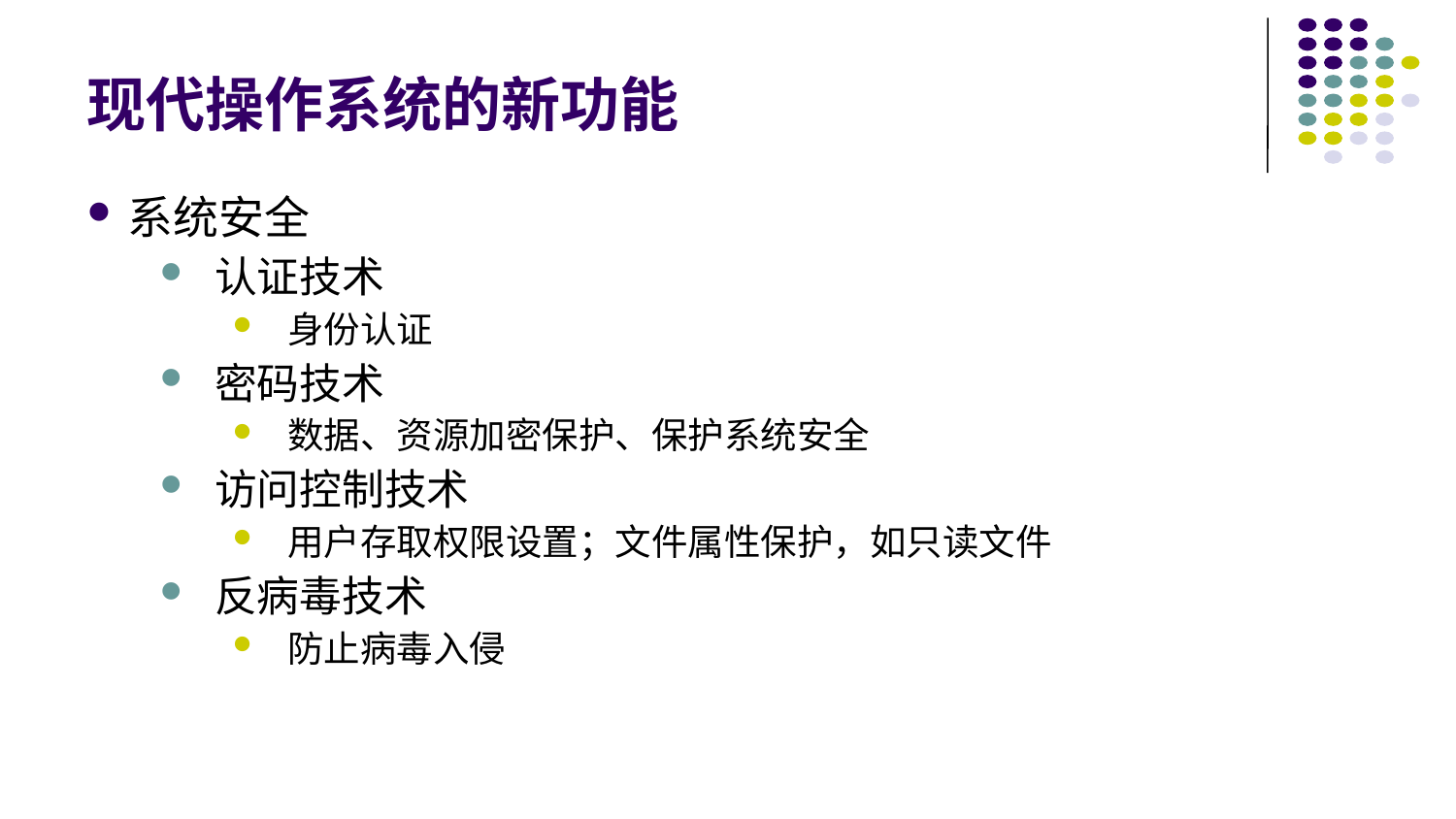

# 现代操作系统的新功能
系统安全
认证技术
身份认证
密码技术
数据、资源加密保护、保护系统安全
访问控制技术
用户存取权限设置；文件属性保护，如只读文件
反病毒技术
防止病毒入侵
73